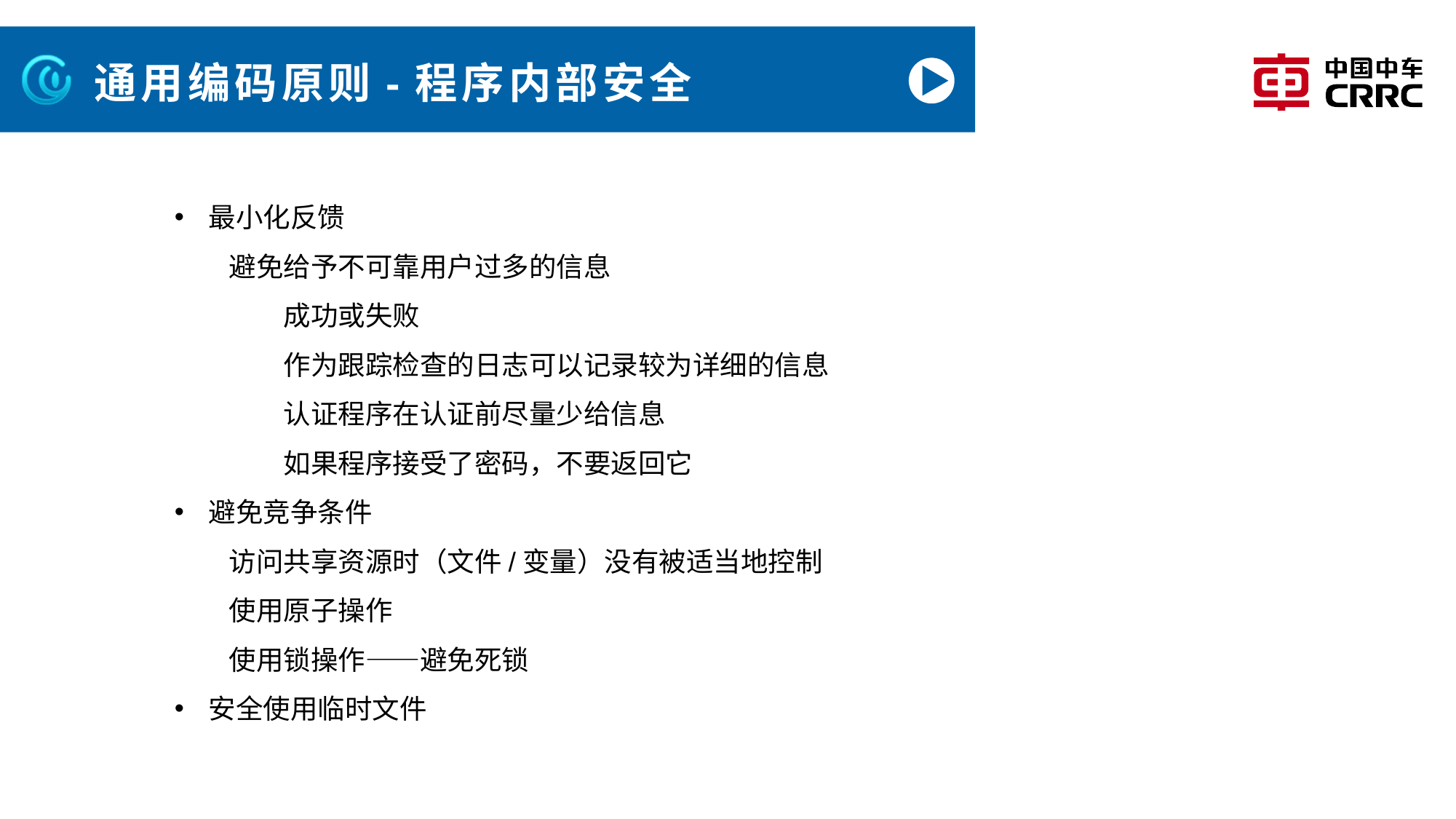

# 通用编码原则-程序内部安全
最小化反馈
避免给予不可靠用户过多的信息
成功或失败
作为跟踪检查的日志可以记录较为详细的信息
认证程序在认证前尽量少给信息
如果程序接受了密码，不要返回它
避免竞争条件
访问共享资源时（文件/变量）没有被适当地控制
使用原子操作
使用锁操作——避免死锁
安全使用临时文件
64